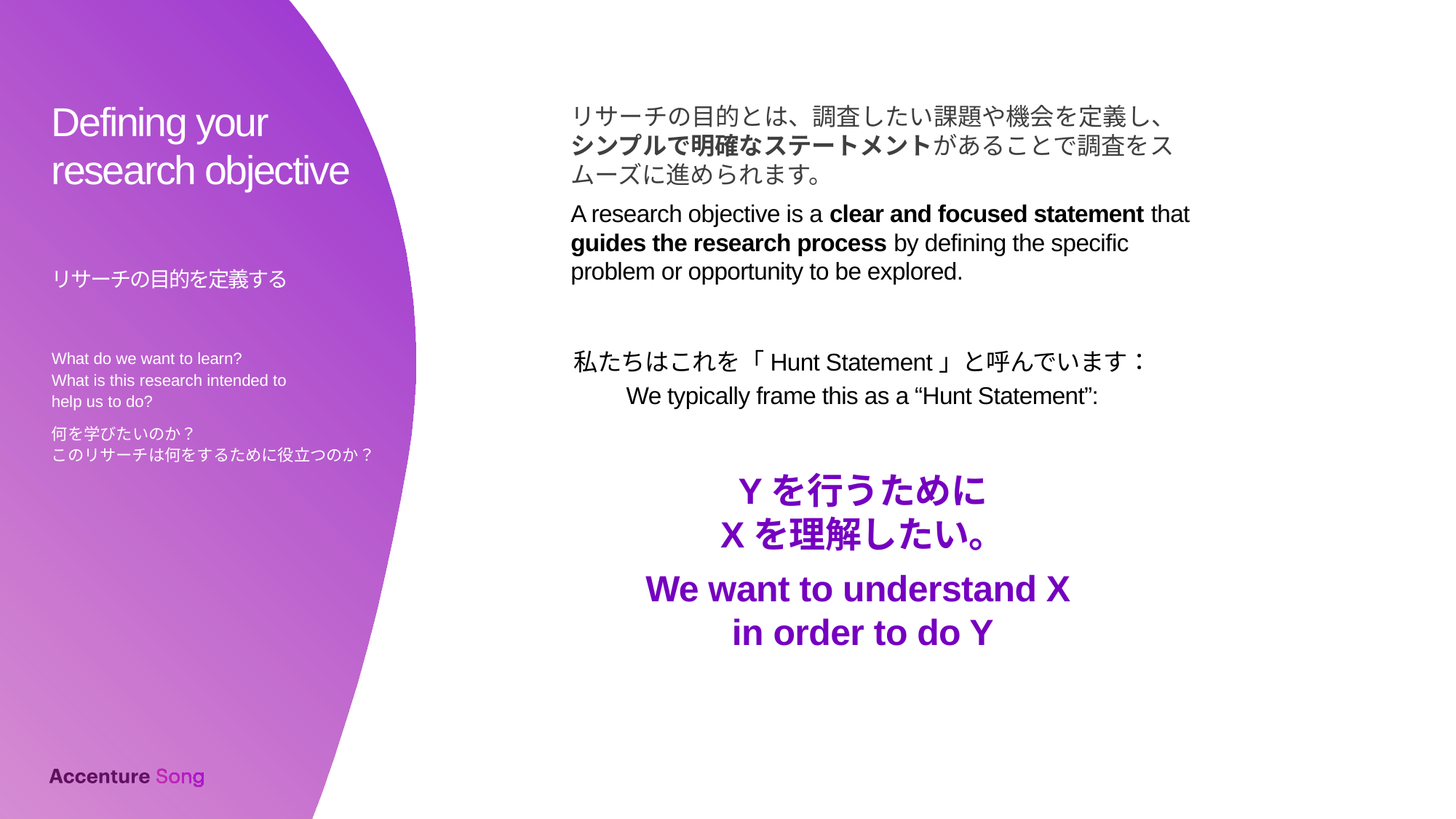

Defining your research objective
リサーチの目的とは、調査したい課題や機会を定義し、シンプルで明確なステートメントがあることで調査をスムーズに進められます。
A research objective is a clear and focused statement that guides the research process by defining the specific problem or opportunity to be explored.
リサーチの目的を定義する
What do we want to learn?
What is this research intended to help us to do?
私たちはこれを「Hunt Statement」と呼んでいます：
We typically frame this as a “Hunt Statement”:
何を学びたいのか？
このリサーチは何をするために役立つのか？
Yを行うために
Xを理解したい。
We want to understand X
in order to do Y